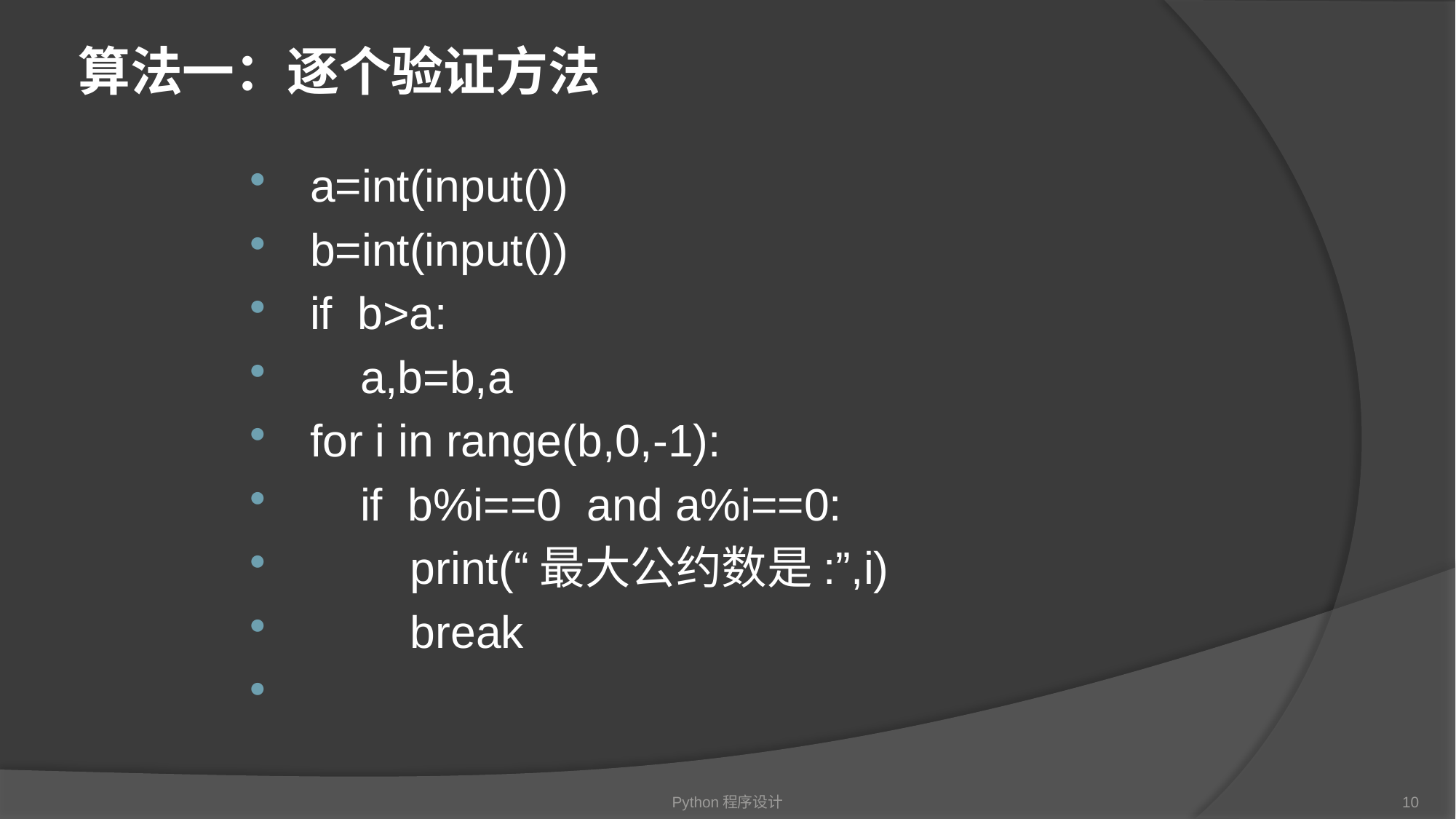

# 算法一：逐个验证方法
 a=int(input())
 b=int(input())
 if  b>a:
     a,b=b,a
 for i in range(b,0,-1):
     if  b%i==0  and a%i==0:
         print(“最大公约数是:”,i)
         break

Python程序设计
10